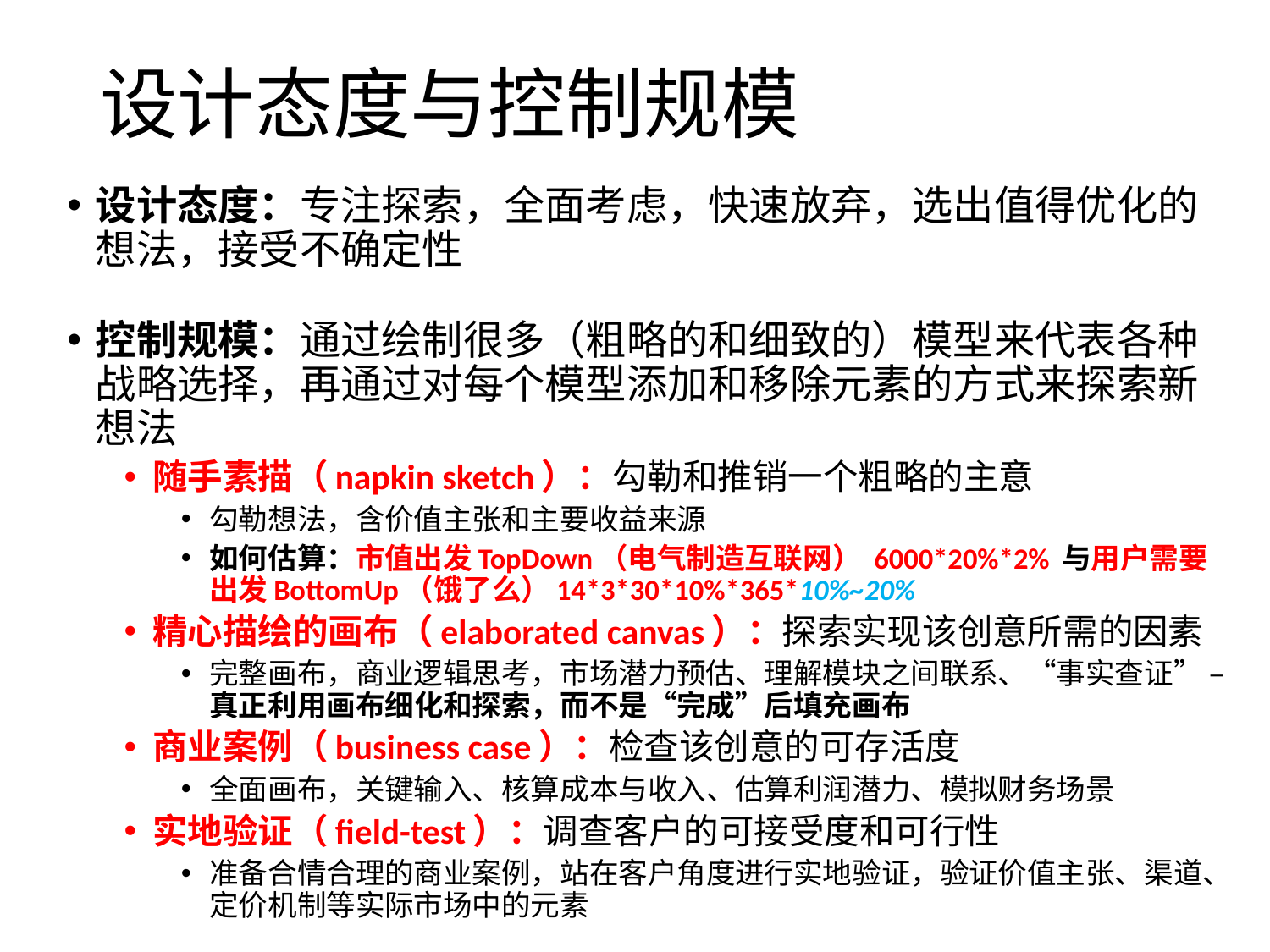

# 设计态度与控制规模
设计态度：专注探索，全面考虑，快速放弃，选出值得优化的想法，接受不确定性

控制规模：通过绘制很多（粗略的和细致的）模型来代表各种战略选择，再通过对每个模型添加和移除元素的方式来探索新想法
随手素描（napkin sketch）：勾勒和推销一个粗略的主意
勾勒想法，含价值主张和主要收益来源
如何估算：市值出发TopDown（电气制造互联网） 6000*20%*2% 与用户需要出发BottomUp（饿了么）14*3*30*10%*365*10%~20%
精心描绘的画布（elaborated canvas）：探索实现该创意所需的因素
完整画布，商业逻辑思考，市场潜力预估、理解模块之间联系、“事实查证” – 真正利用画布细化和探索，而不是“完成”后填充画布
商业案例（business case）：检查该创意的可存活度
全面画布，关键输入、核算成本与收入、估算利润潜力、模拟财务场景
实地验证（field-test）：调查客户的可接受度和可行性
准备合情合理的商业案例，站在客户角度进行实地验证，验证价值主张、渠道、定价机制等实际市场中的元素